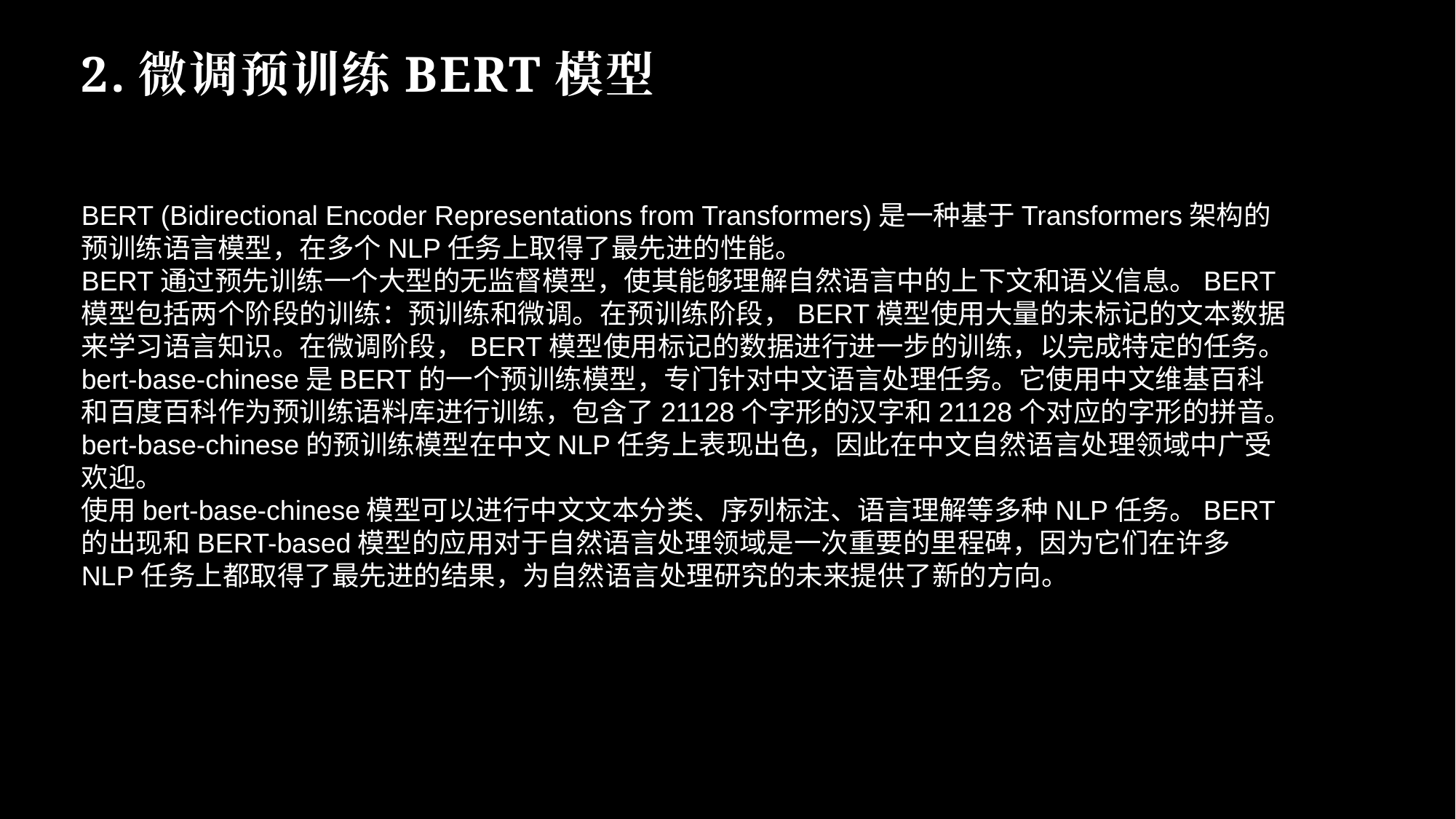

2.微调预训练BERT模型
BERT (Bidirectional Encoder Representations from Transformers)是一种基于Transformers架构的预训练语言模型，在多个NLP任务上取得了最先进的性能。
BERT通过预先训练一个大型的无监督模型，使其能够理解自然语言中的上下文和语义信息。BERT模型包括两个阶段的训练：预训练和微调。在预训练阶段，BERT模型使用大量的未标记的文本数据来学习语言知识。在微调阶段，BERT模型使用标记的数据进行进一步的训练，以完成特定的任务。
bert-base-chinese是BERT的一个预训练模型，专门针对中文语言处理任务。它使用中文维基百科和百度百科作为预训练语料库进行训练，包含了21128个字形的汉字和21128个对应的字形的拼音。bert-base-chinese的预训练模型在中文NLP任务上表现出色，因此在中文自然语言处理领域中广受欢迎。
使用bert-base-chinese模型可以进行中文文本分类、序列标注、语言理解等多种NLP任务。BERT的出现和BERT-based模型的应用对于自然语言处理领域是一次重要的里程碑，因为它们在许多NLP任务上都取得了最先进的结果，为自然语言处理研究的未来提供了新的方向。